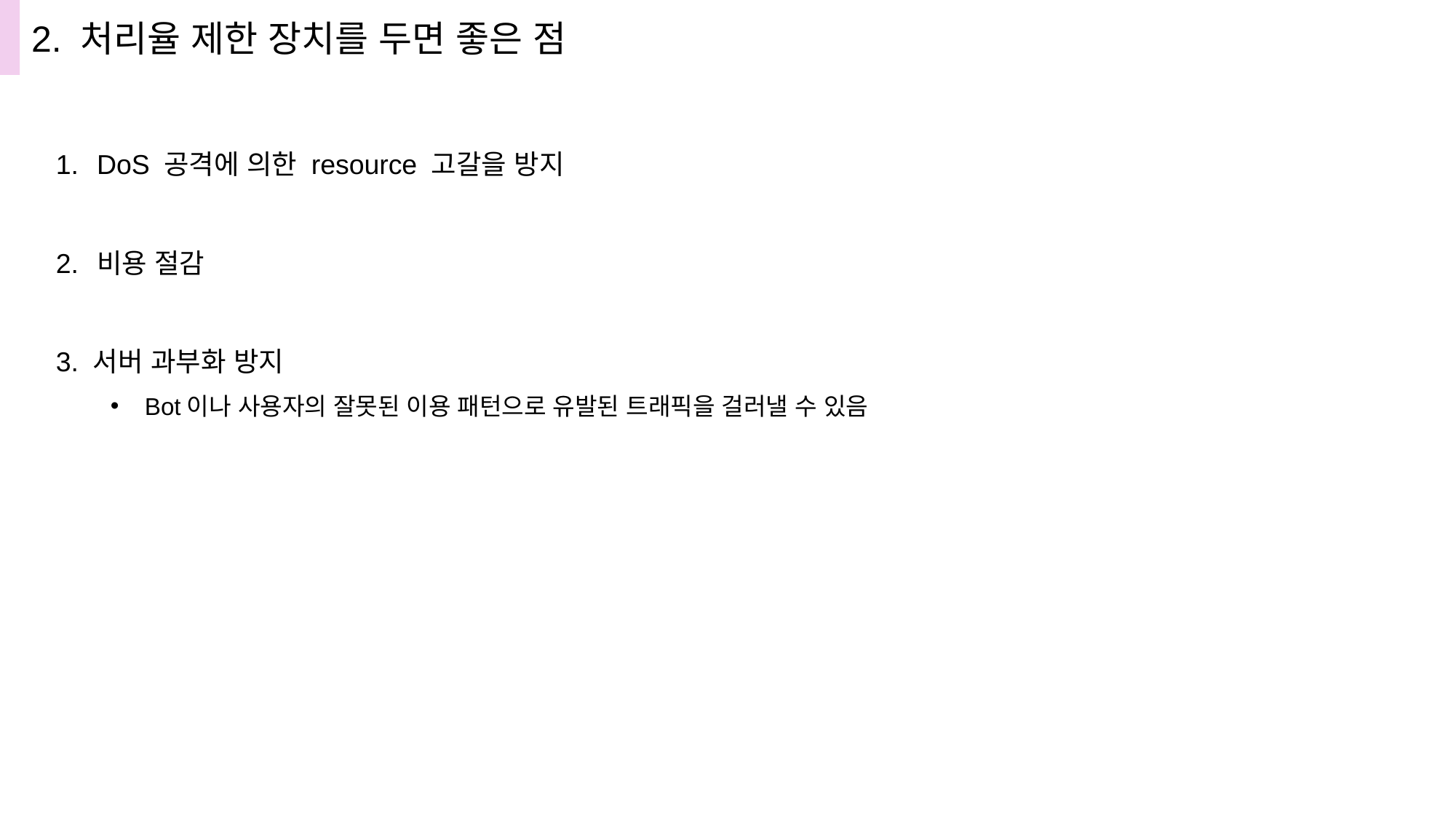

2. 처리율 제한 장치를 두면 좋은 점
DoS 공격에 의한 resource 고갈을 방지

비용 절감

3. 서버 과부화 방지
Bot이나 사용자의 잘못된 이용 패턴으로 유발된 트래픽을 걸러낼 수 있음